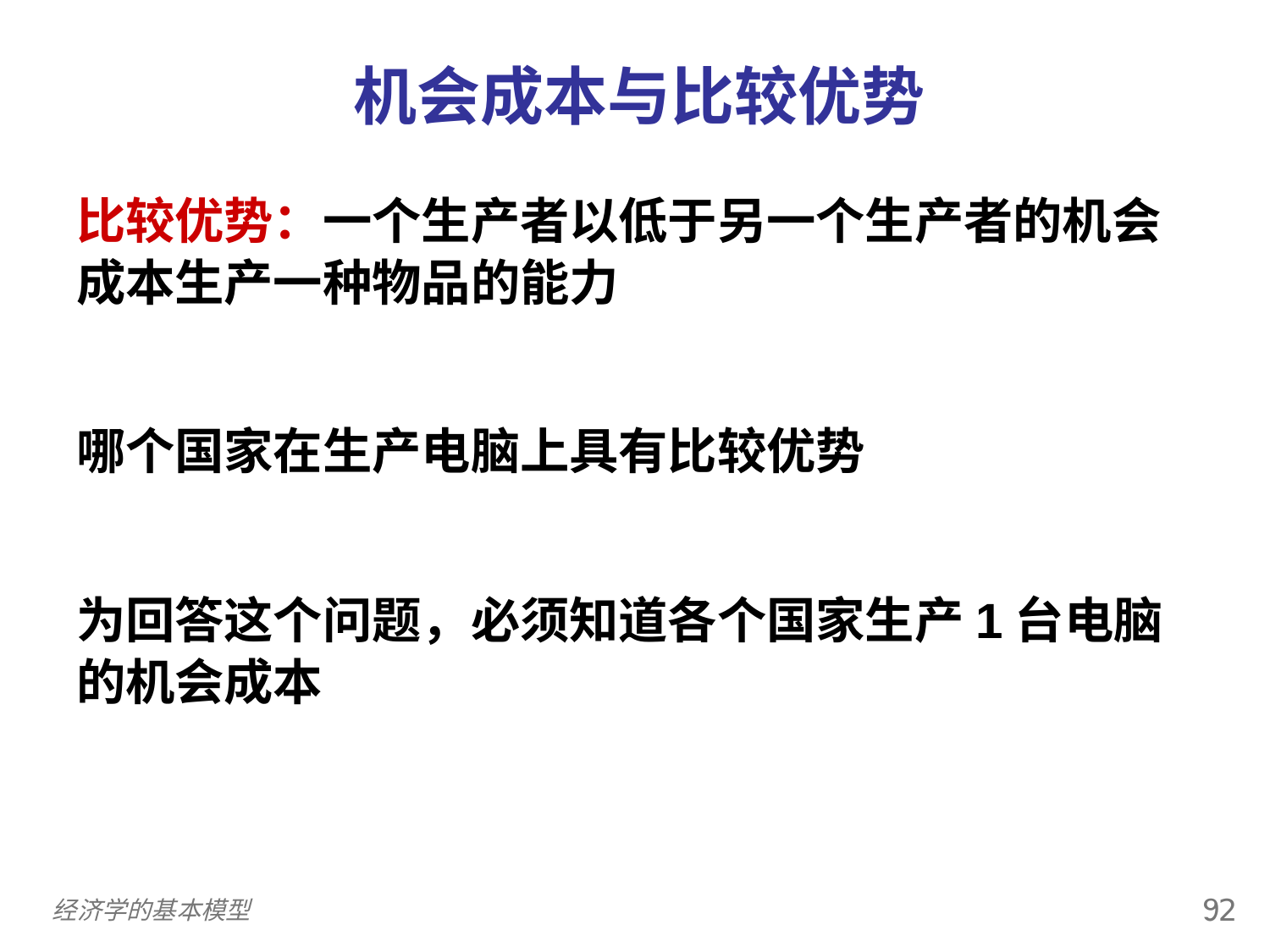

机会成本与比较优势
0
比较优势：一个生产者以低于另一个生产者的机会成本生产一种物品的能力

哪个国家在生产电脑上具有比较优势

为回答这个问题，必须知道各个国家生产1台电脑的机会成本
92
经济学的基本模型